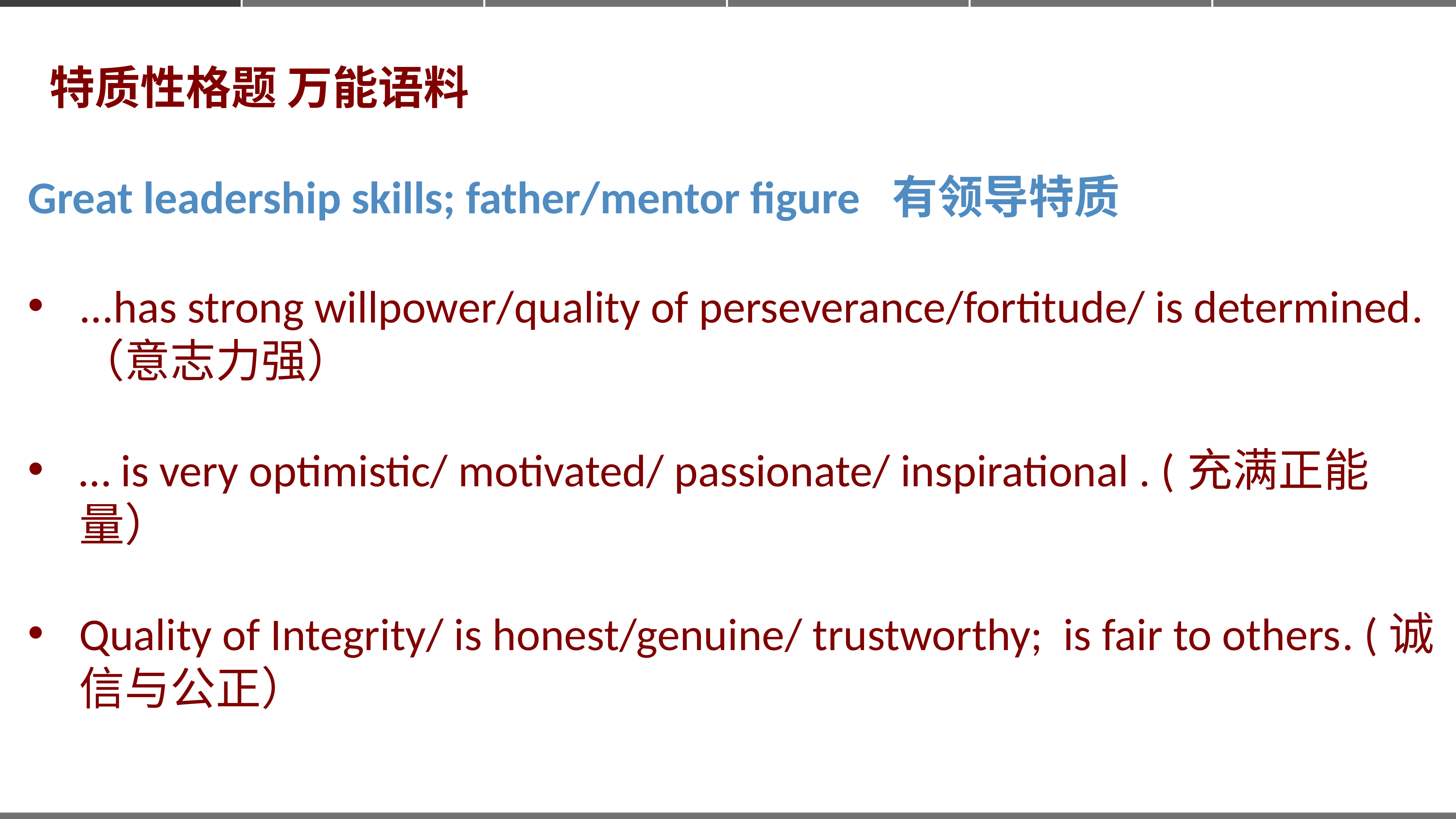

特质性格题 万能语料

Great leadership skills; father/mentor figure  有领导特质

...has strong willpower/quality of perseverance/fortitude/ is determined.（意志力强）

… is very optimistic/ motivated/ passionate/ inspirational . (充满正能量）

Quality of Integrity/ is honest/genuine/ trustworthy;  is fair to others. (诚信与公正）